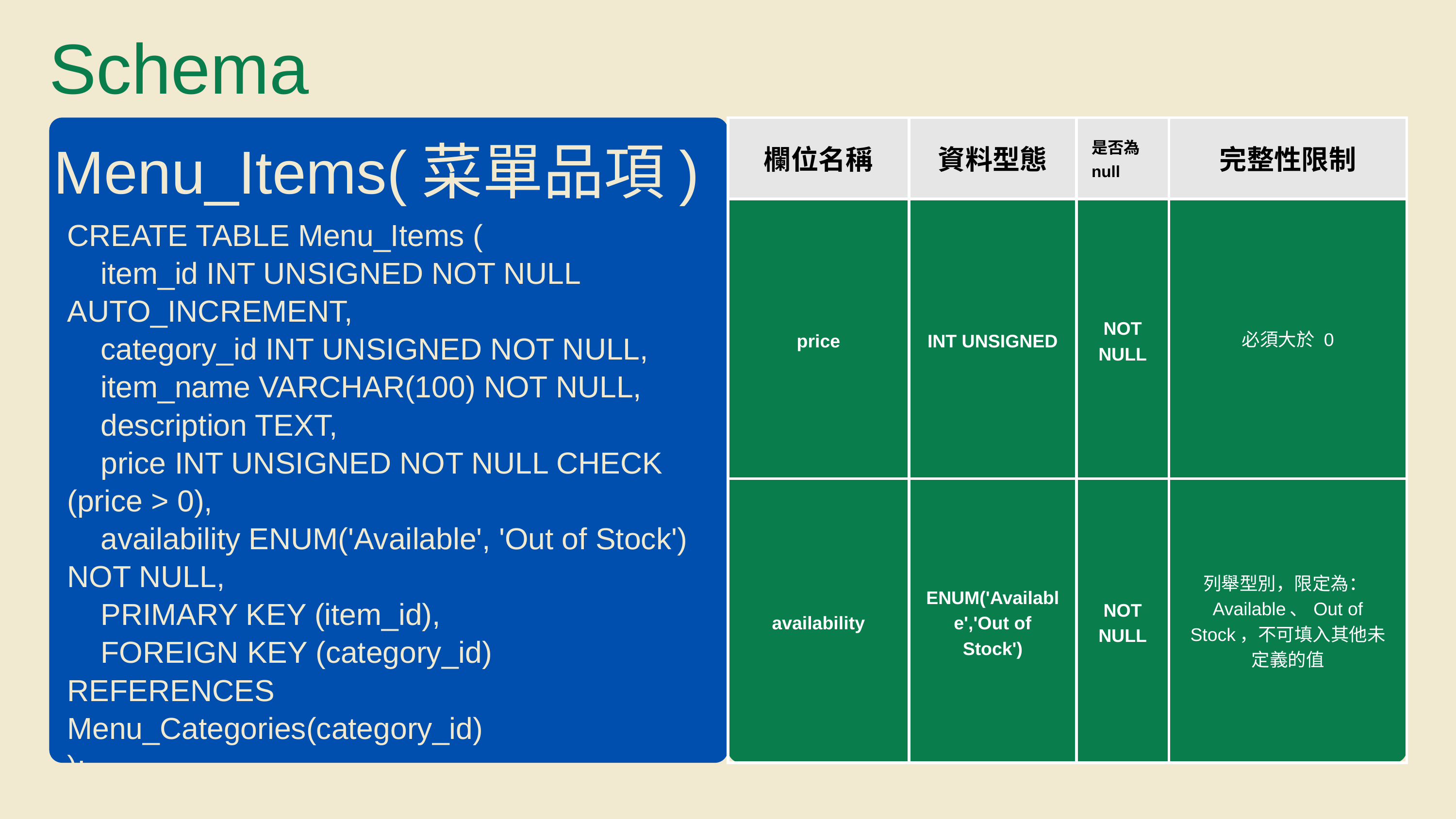

Schema

| 欄位名稱 | 資料型態 | 是否為null | 完整性限制 |
| --- | --- | --- | --- |
| price | INT UNSIGNED | NOT NULL | 必須大於 0 |
| availability | ENUM('Available','Out of Stock') | NOT NULL | 列舉型別，限定為：Available、Out of Stock，不可填入其他未定義的值 |
Menu_Items(菜單品項)
CREATE TABLE Menu_Items (
    item_id INT UNSIGNED NOT NULL AUTO_INCREMENT,
    category_id INT UNSIGNED NOT NULL,
    item_name VARCHAR(100) NOT NULL,
    description TEXT,
    price INT UNSIGNED NOT NULL CHECK (price > 0),
    availability ENUM('Available', 'Out of Stock') NOT NULL,
    PRIMARY KEY (item_id),
    FOREIGN KEY (category_id) REFERENCES Menu_Categories(category_id)
);